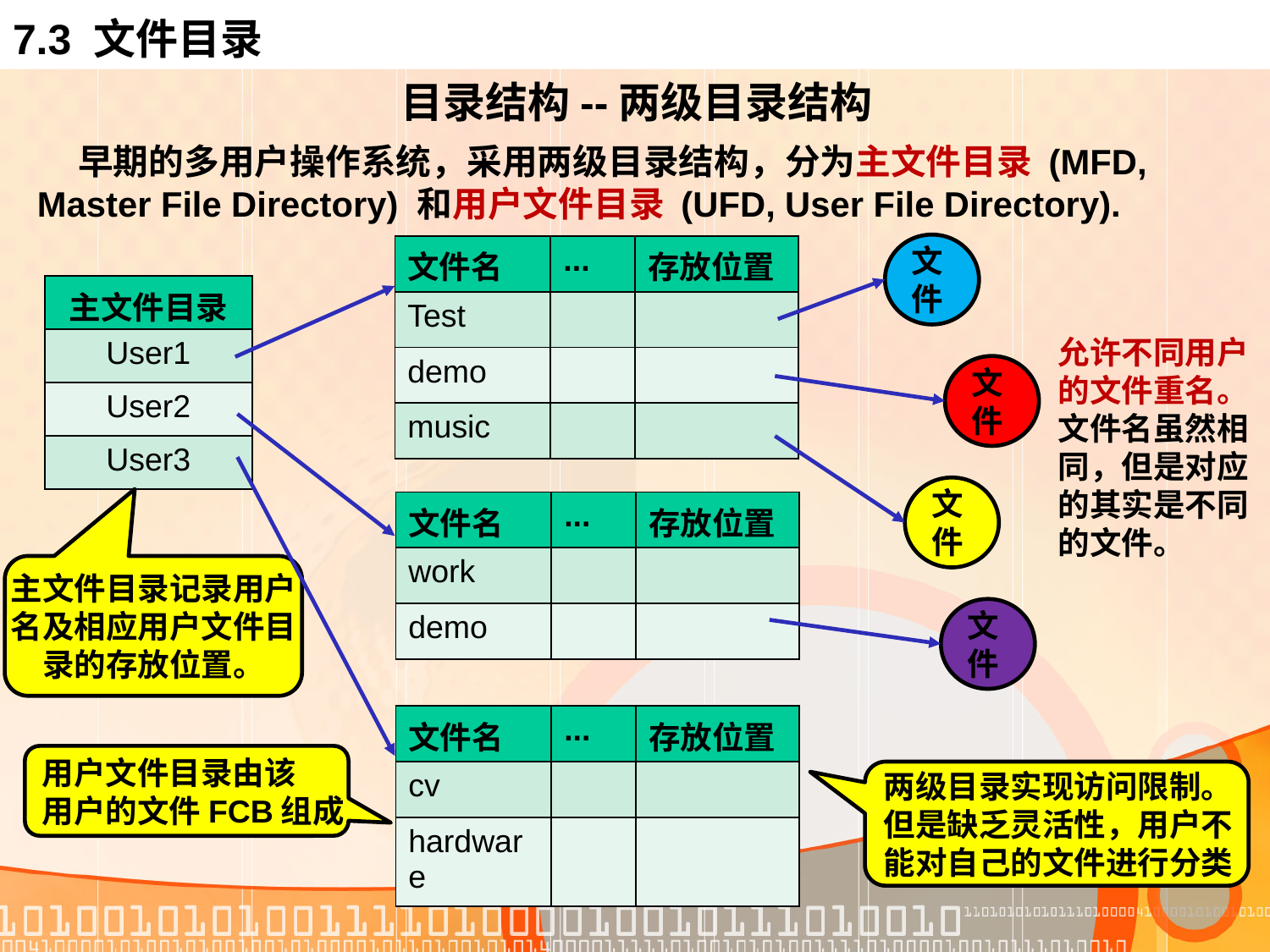

# 7.3 文件目录
目录结构--两级目录结构
    早期的多用户操作系统，采用两级目录结构，分为主文件目录 (MFD, Master File Directory) 和用户文件目录 (UFD, User File Directory).
文
件
| 文件名 | ... | 存放位置 |
| --- | --- | --- |
| Test |  |  |
| demo |  |  |
| music |  |  |
| 主文件目录 |
| --- |
| User1 |
| User2 |
| User3 |
允许不同用户的文件重名。文件名虽然相同，但是对应的其实是不同的文件。
文
件
文
件
| 文件名 | ... | 存放位置 |
| --- | --- | --- |
| work |  |  |
| demo |  |  |
主文件目录记录用户
名及相应用户文件目
录的存放位置。
文
件
| 文件名 | ... | 存放位置 |
| --- | --- | --- |
| cv |  |  |
| hardware |  |  |
用户文件目录由该
用户的文件FCB组成
两级目录实现访问限制。
但是缺乏灵活性，用户不
能对自己的文件进行分类